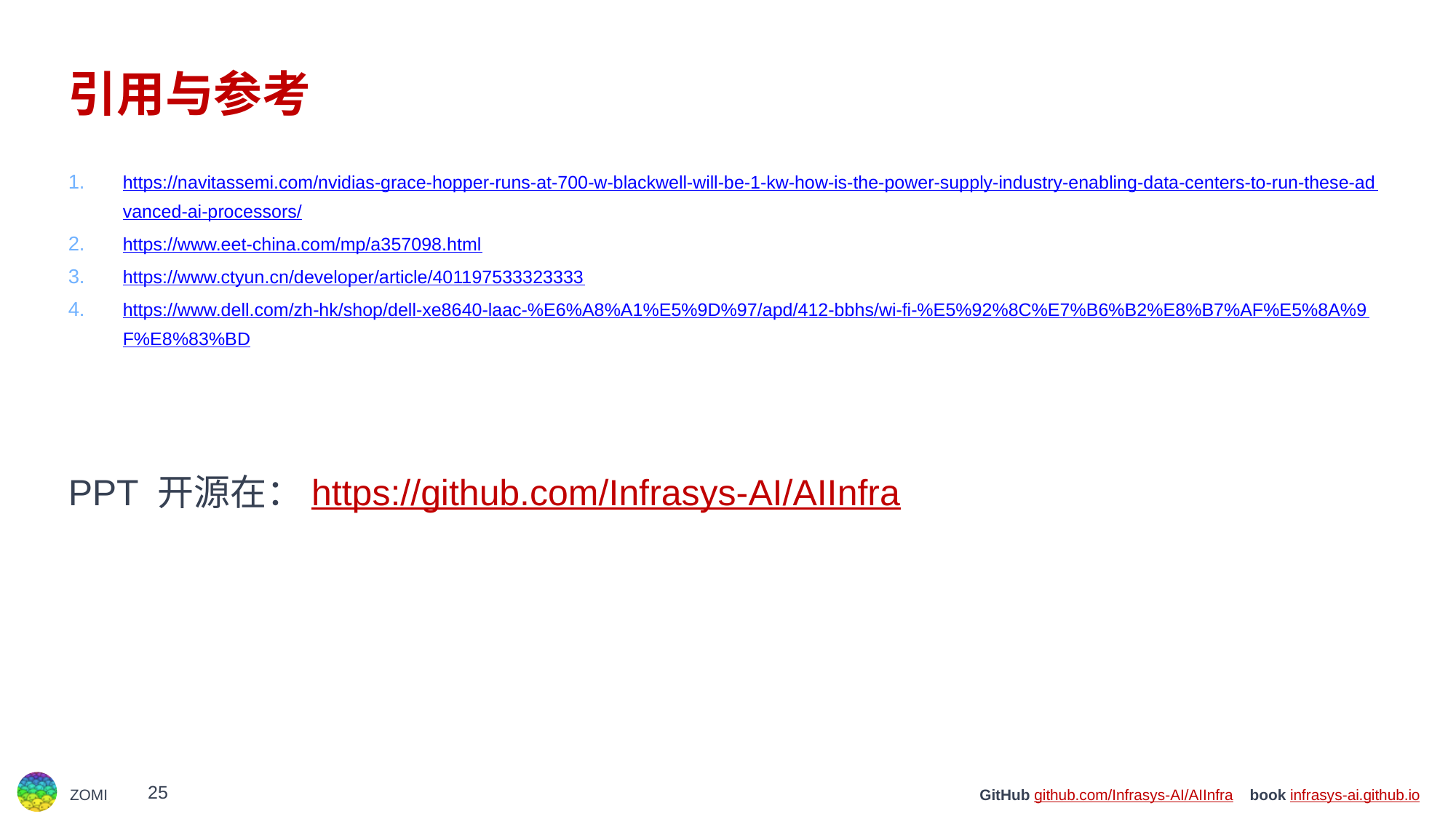

# 引用与参考
https://navitassemi.com/nvidias-grace-hopper-runs-at-700-w-blackwell-will-be-1-kw-how-is-the-power-supply-industry-enabling-data-centers-to-run-these-advanced-ai-processors/
https://www.eet-china.com/mp/a357098.html
https://www.ctyun.cn/developer/article/401197533323333
https://www.dell.com/zh-hk/shop/dell-xe8640-laac-%E6%A8%A1%E5%9D%97/apd/412-bbhs/wi-fi-%E5%92%8C%E7%B6%B2%E8%B7%AF%E5%8A%9F%E8%83%BD

PPT 开源在：https://github.com/Infrasys-AI/AIInfra